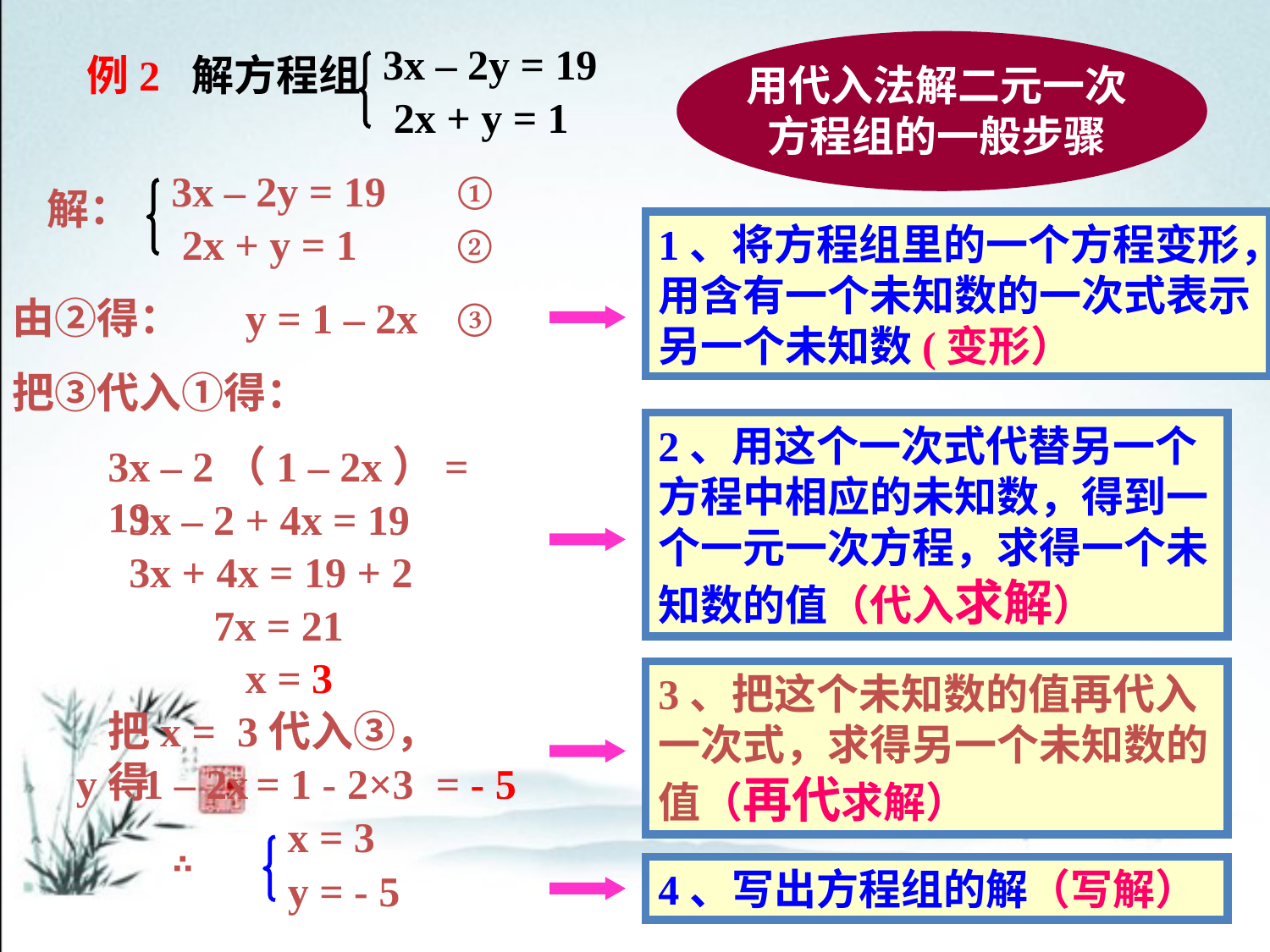

3x – 2y = 19

2x + y = 1

用代入法解二元一次方程组的一般步骤
例2  解方程组
3x – 2y = 19

2x + y = 1
①
解：
②
1、将方程组里的一个方程变形，用含有一个未知数的一次式表示另一个未知数(变形）
由②得：
y = 1 – 2x
③

把③代入①得：
2、用这个一次式代替另一个方程中相应的未知数，得到一个一元一次方程，求得一个未知数的值（代入求解）
3x – 2（1 – 2x）= 19
3x – 2 + 4x = 19

3x + 4x = 19 + 2
7x = 21
x = 3
3、把这个未知数的值再代入一次式，求得另一个未知数的值（再代求解）
把x =  3代入③，得

y = 1 – 2x
= 1 - 2×3
= - 5
x = 3
∴

4、写出方程组的解（写解）
y = - 5